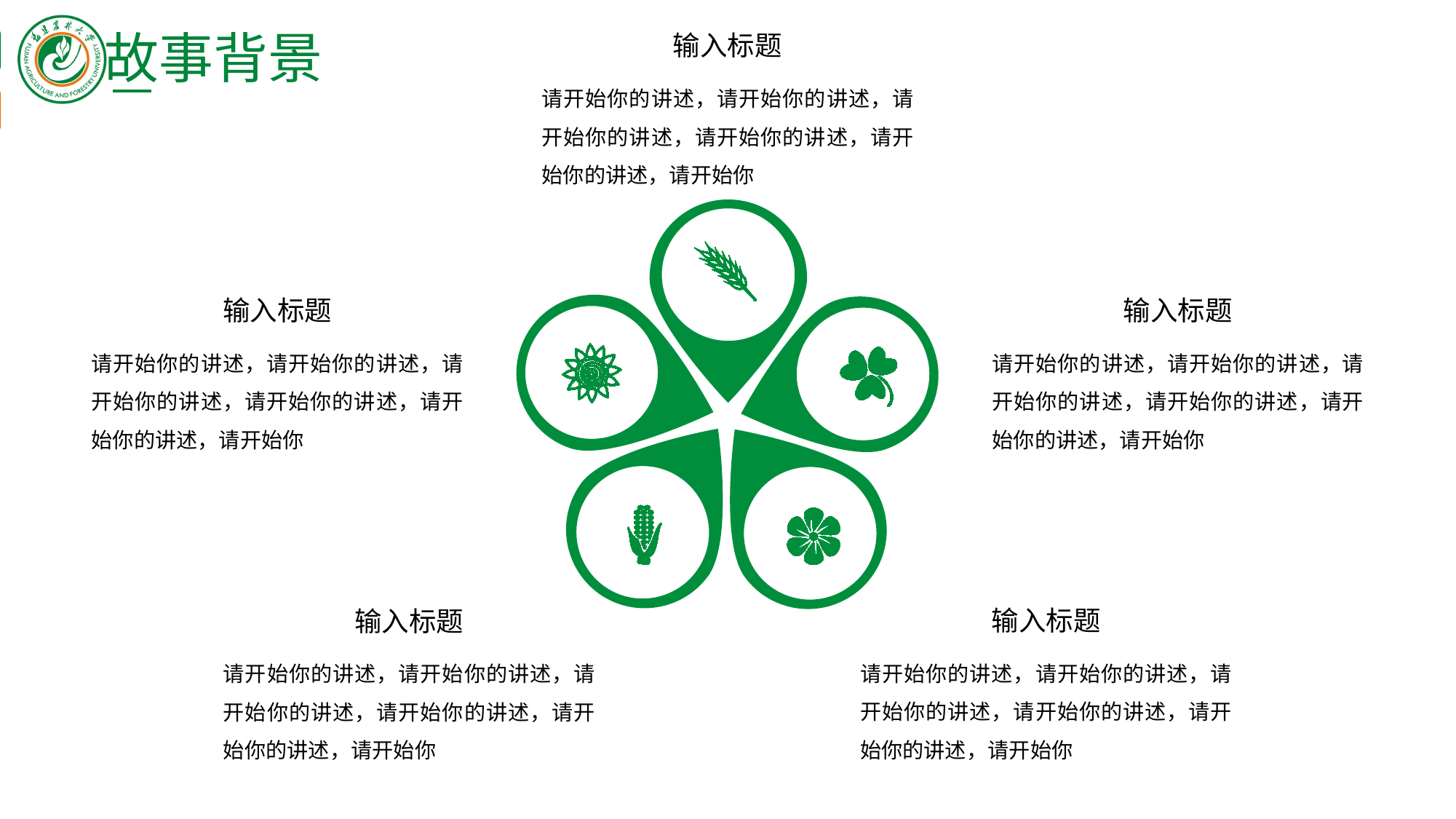

故事背景
输入标题
请开始你的讲述，请开始你的讲述，请开始你的讲述，请开始你的讲述，请开始你的讲述，请开始你

输入标题
输入标题
请开始你的讲述，请开始你的讲述，请开始你的讲述，请开始你的讲述，请开始你的讲述，请开始你
请开始你的讲述，请开始你的讲述，请开始你的讲述，请开始你的讲述，请开始你的讲述，请开始你

输入标题
输入标题
请开始你的讲述，请开始你的讲述，请开始你的讲述，请开始你的讲述，请开始你的讲述，请开始你
请开始你的讲述，请开始你的讲述，请开始你的讲述，请开始你的讲述，请开始你的讲述，请开始你